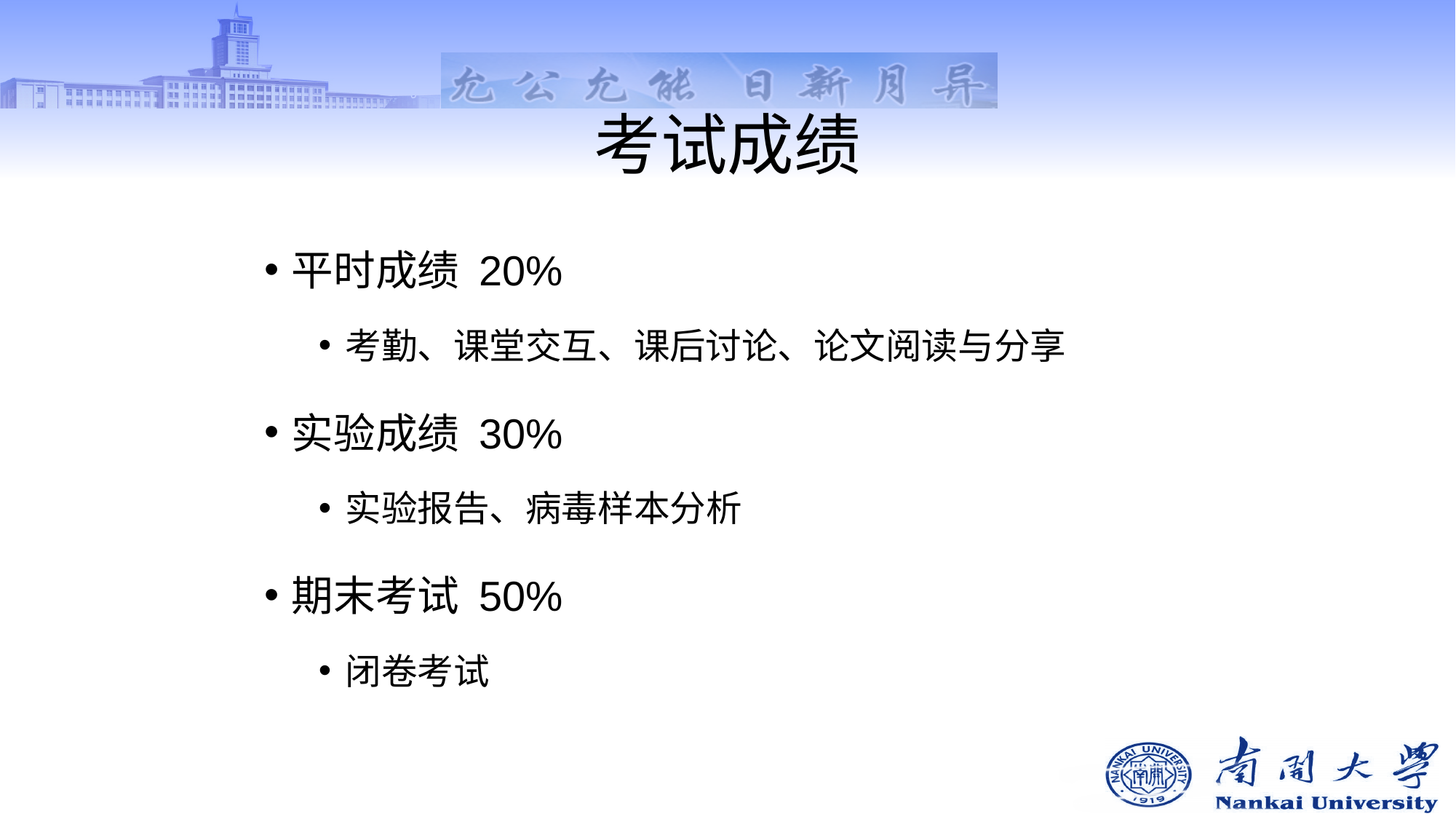

# 考试成绩
平时成绩 20%
考勤、课堂交互、课后讨论、论文阅读与分享
实验成绩 30%
实验报告、病毒样本分析
期末考试 50%
闭卷考试